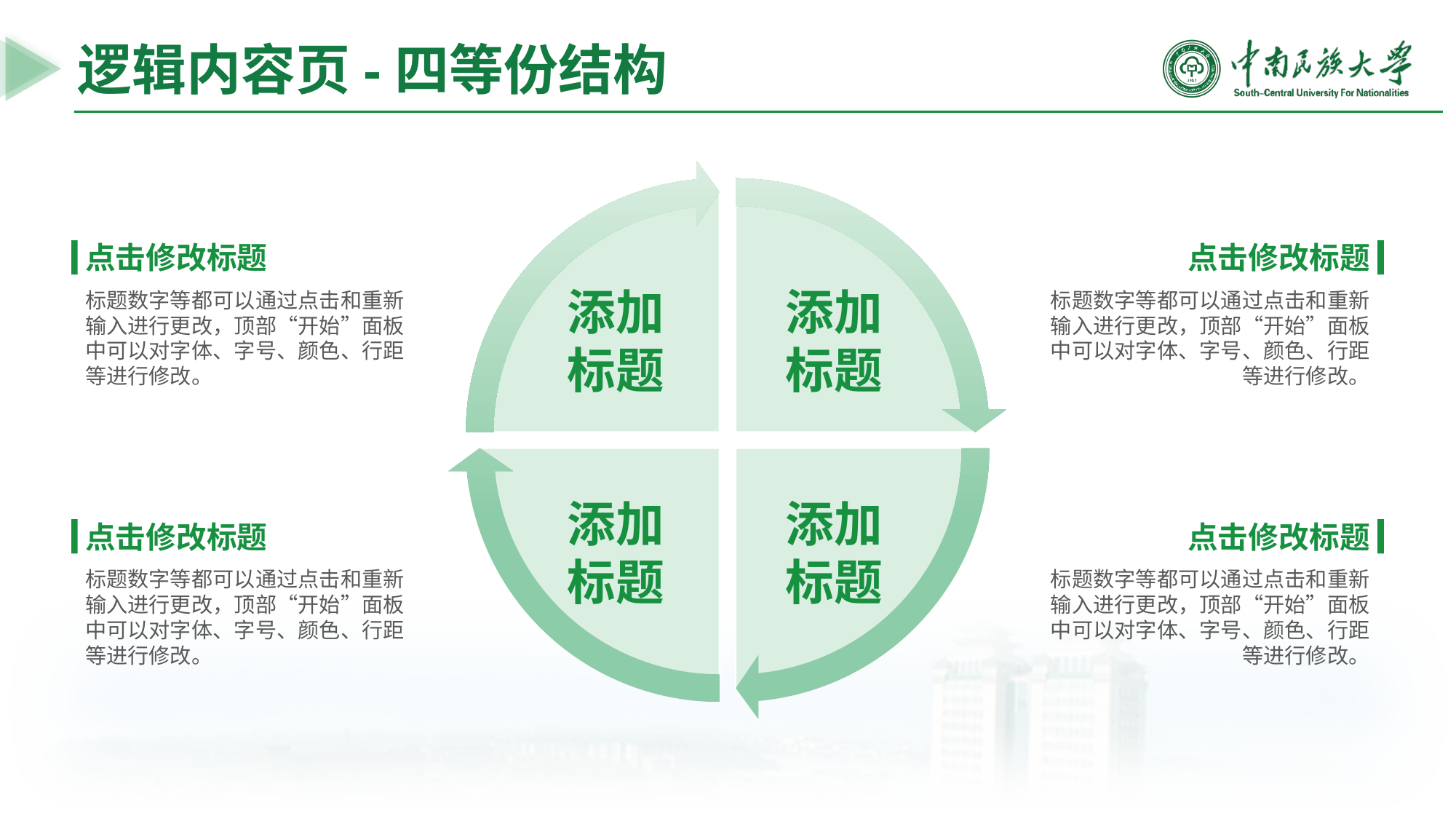

逻辑内容页-四等份结构

添加标题
添加标题
添加标题
添加标题
点击修改标题

标题数字等都可以通过点击和重新输入进行更改，顶部“开始”面板中可以对字体、字号、颜色、行距等进行修改。
点击修改标题

标题数字等都可以通过点击和重新输入进行更改，顶部“开始”面板中可以对字体、字号、颜色、行距等进行修改。
点击修改标题

标题数字等都可以通过点击和重新输入进行更改，顶部“开始”面板中可以对字体、字号、颜色、行距等进行修改。
点击修改标题

标题数字等都可以通过点击和重新输入进行更改，顶部“开始”面板中可以对字体、字号、颜色、行距等进行修改。